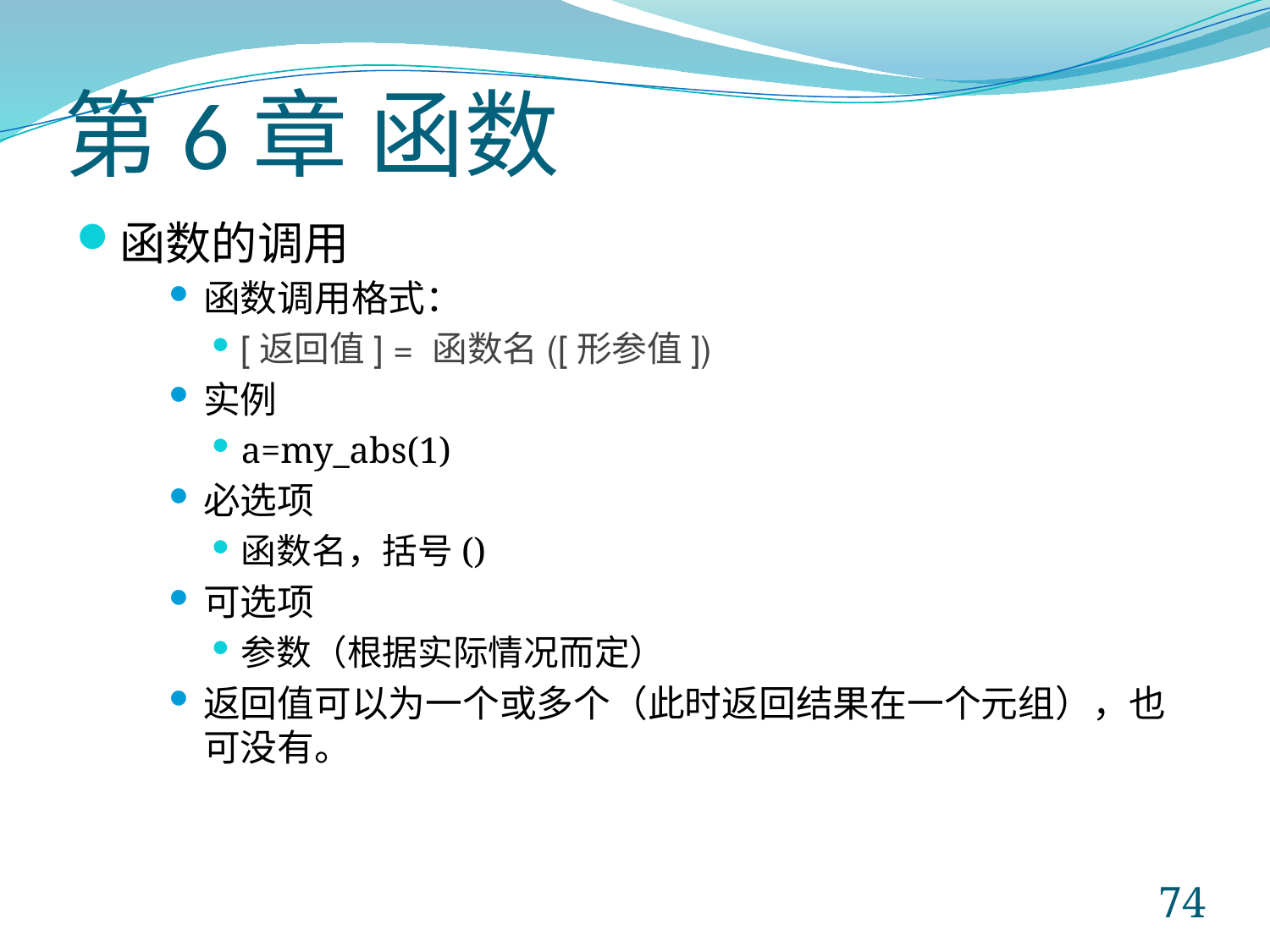

# 第6章 函数
函数的调用

函数调用格式：
[返回值] = 函数名([形参值])
实例
a=my_abs(1)
必选项
函数名，括号()
可选项
参数（根据实际情况而定）
返回值可以为一个或多个（此时返回结果在一个元组），也可没有。
74